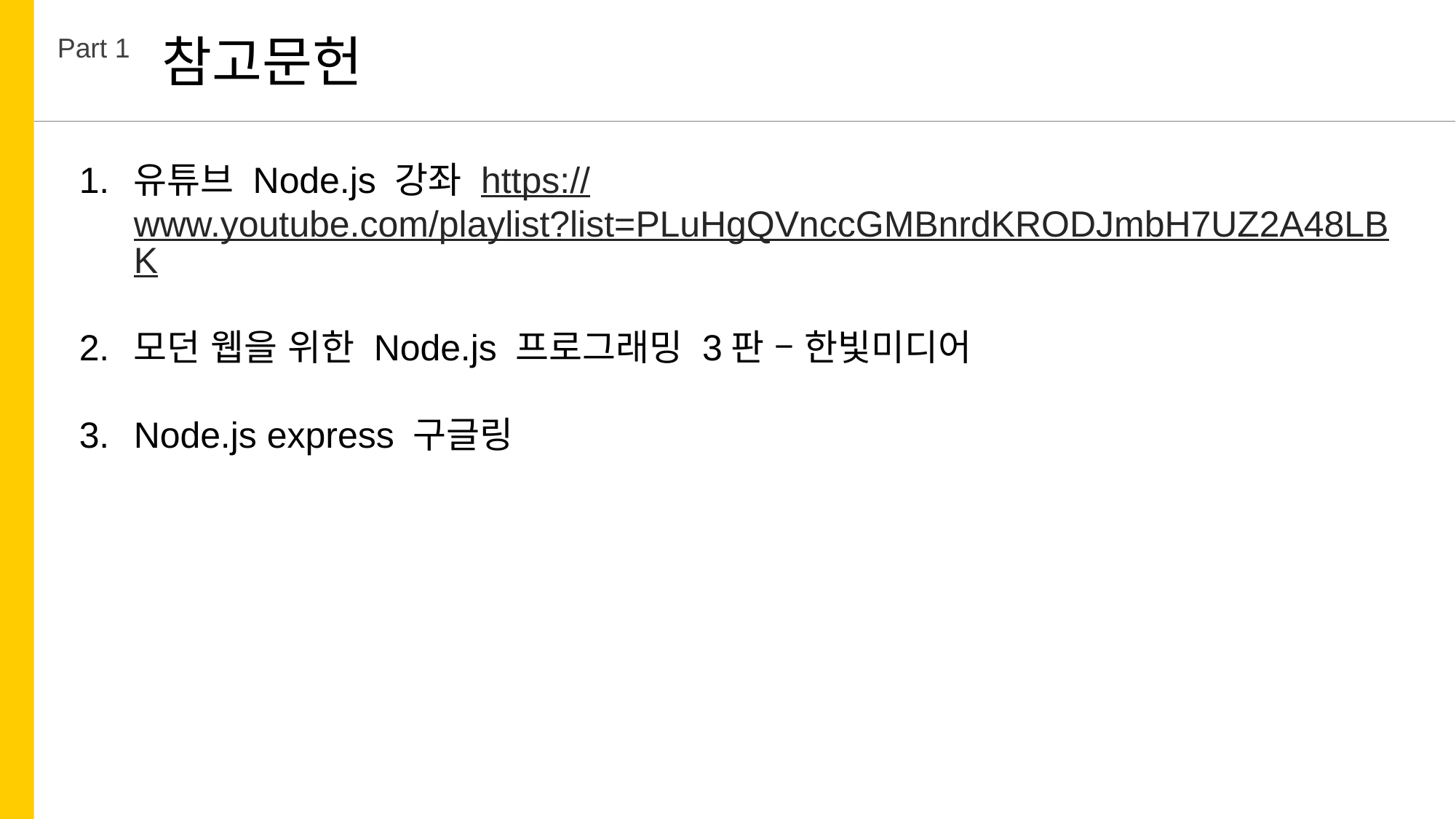

참고문헌
Part 1
유튜브 Node.js 강좌 https://www.youtube.com/playlist?list=PLuHgQVnccGMBnrdKRODJmbH7UZ2A48LBK

모던 웹을 위한 Node.js 프로그래밍 3판 – 한빛미디어

Node.js express 구글링